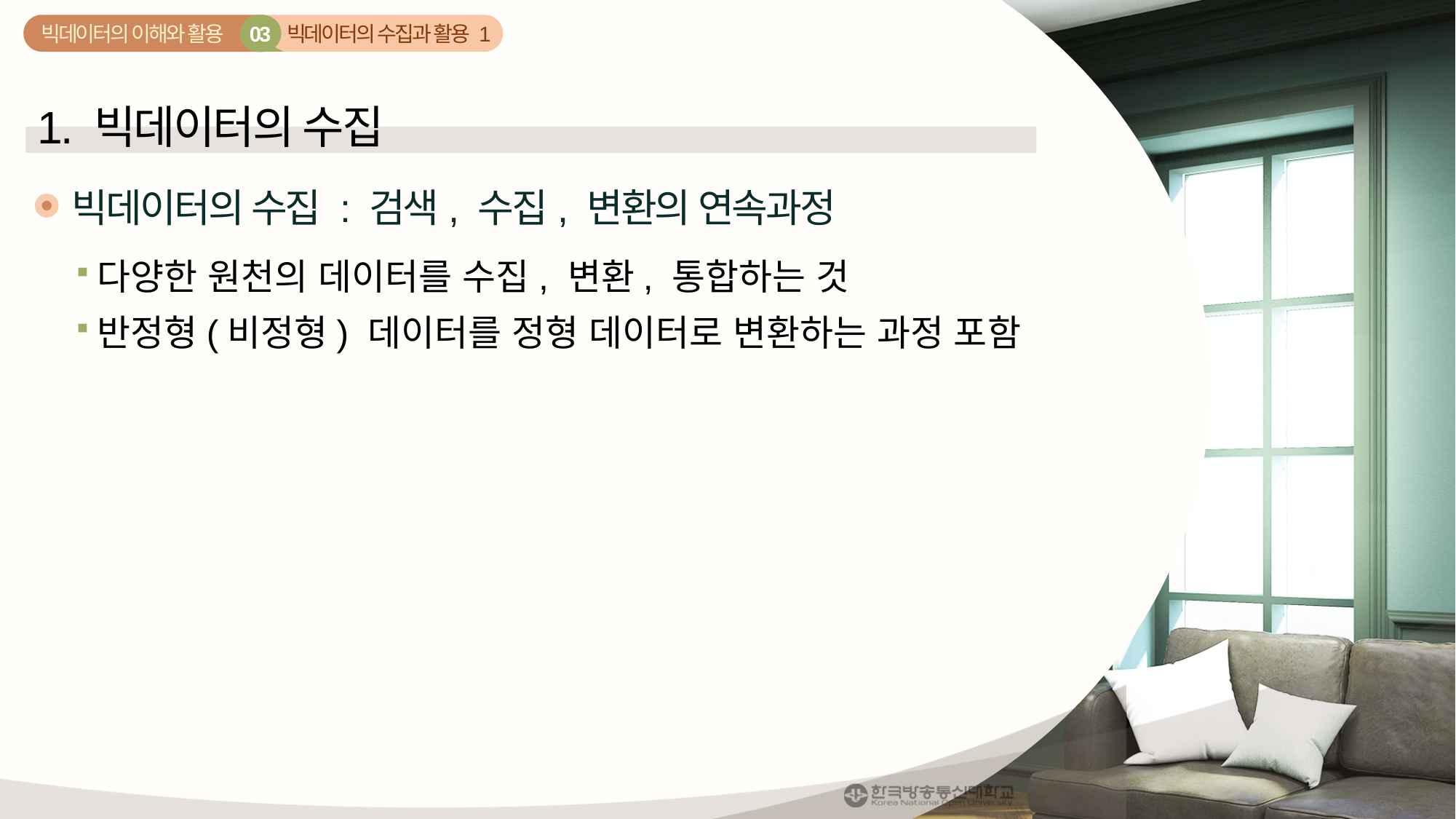

빅데이터의 수집과 활용 1
03
빅데이터의 이해와 활용
1. 빅데이터의 수집

빅데이터의 수집 : 검색, 수집, 변환의 연속과정

다양한 원천의 데이터를 수집, 변환, 통합하는 것
반정형(비정형) 데이터를 정형 데이터로 변환하는 과정 포함